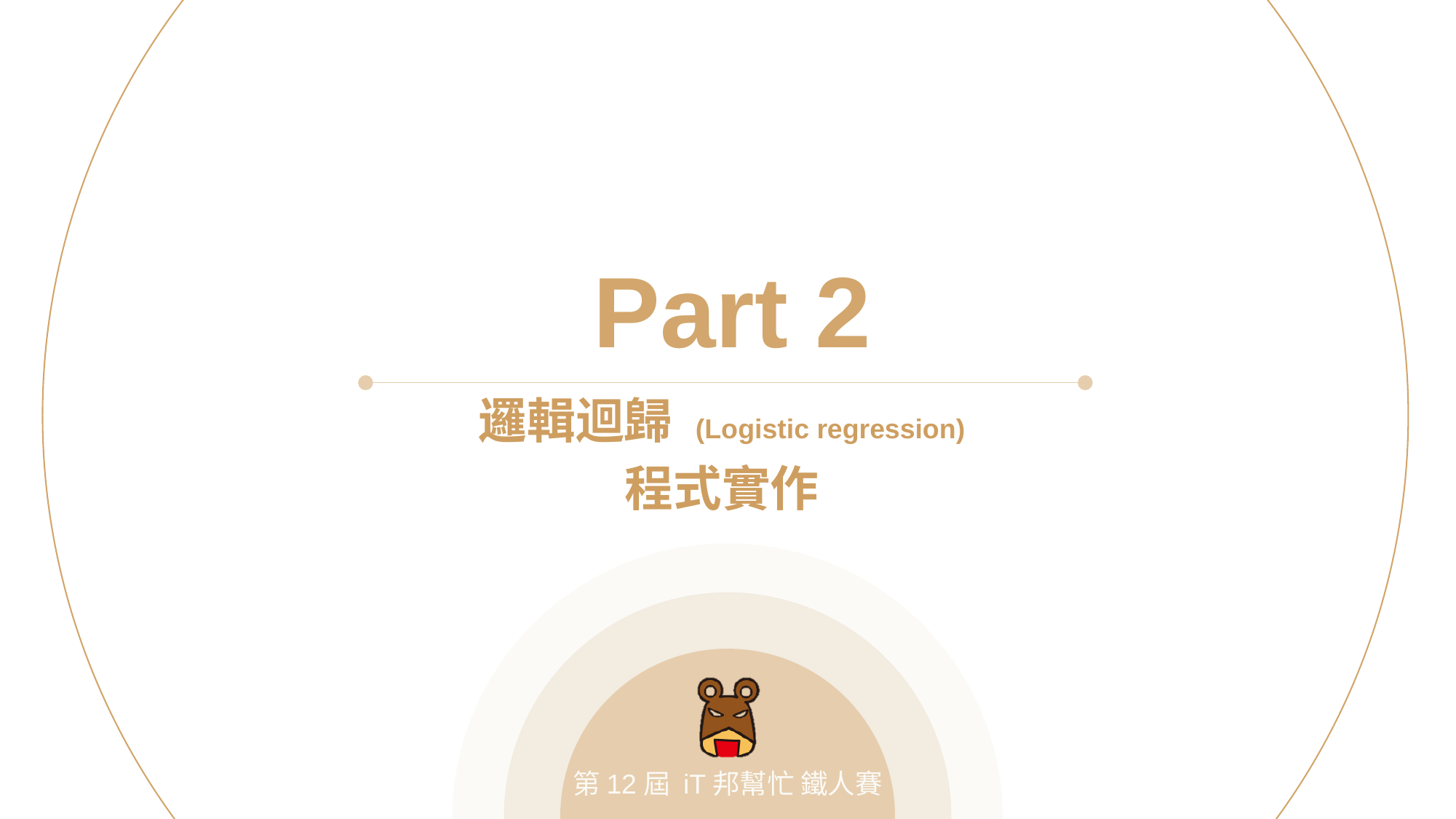

Part 2
邏輯迴歸 (Logistic regression)
程式實作
第12屆 iT邦幫忙 鐵人賽